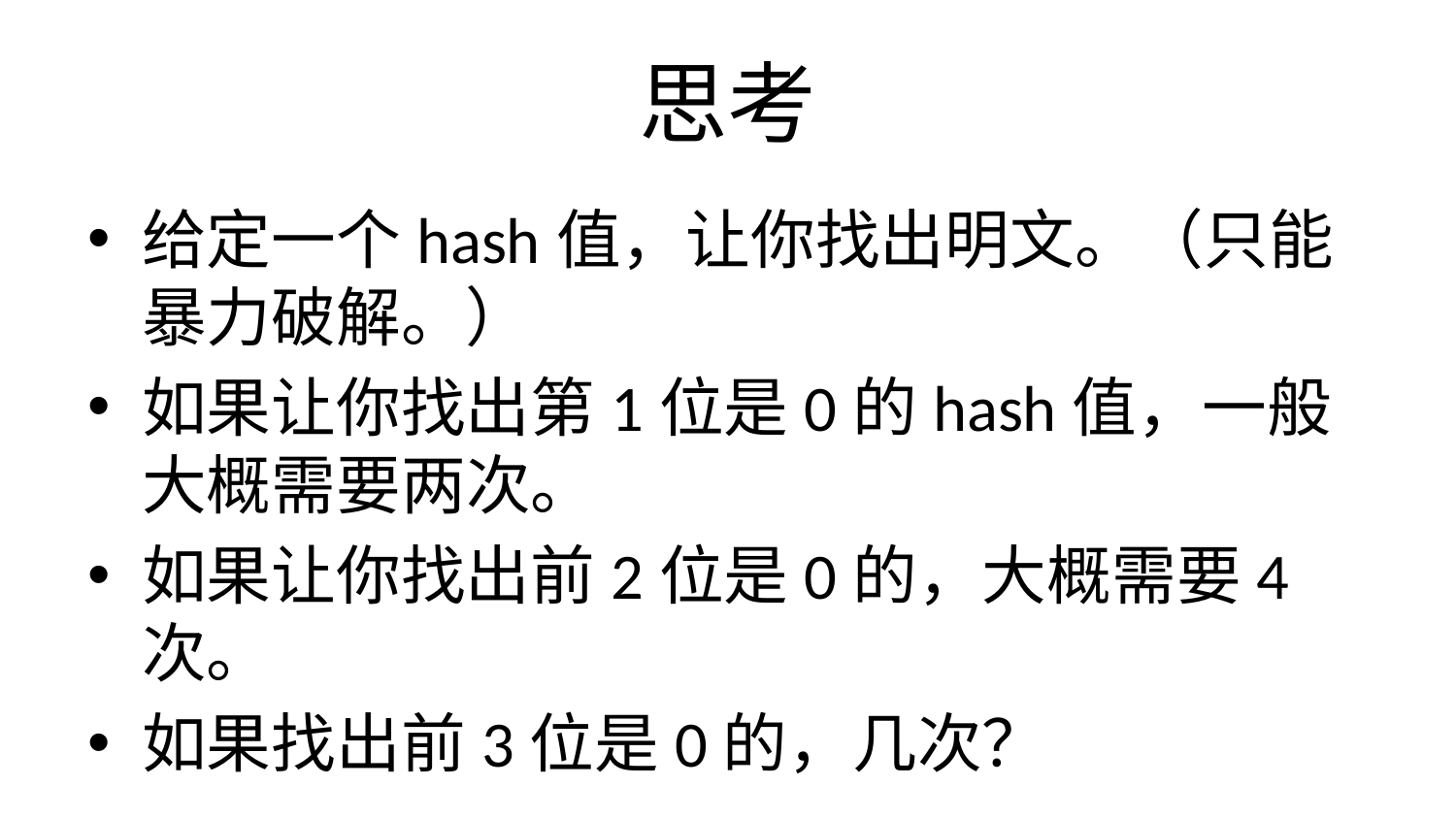

# 思考
给定一个hash值，让你找出明文。（只能暴力破解。）
如果让你找出第1位是0的hash值，一般大概需要两次。
如果让你找出前2位是0的，大概需要4次。
如果找出前3位是0的，几次？